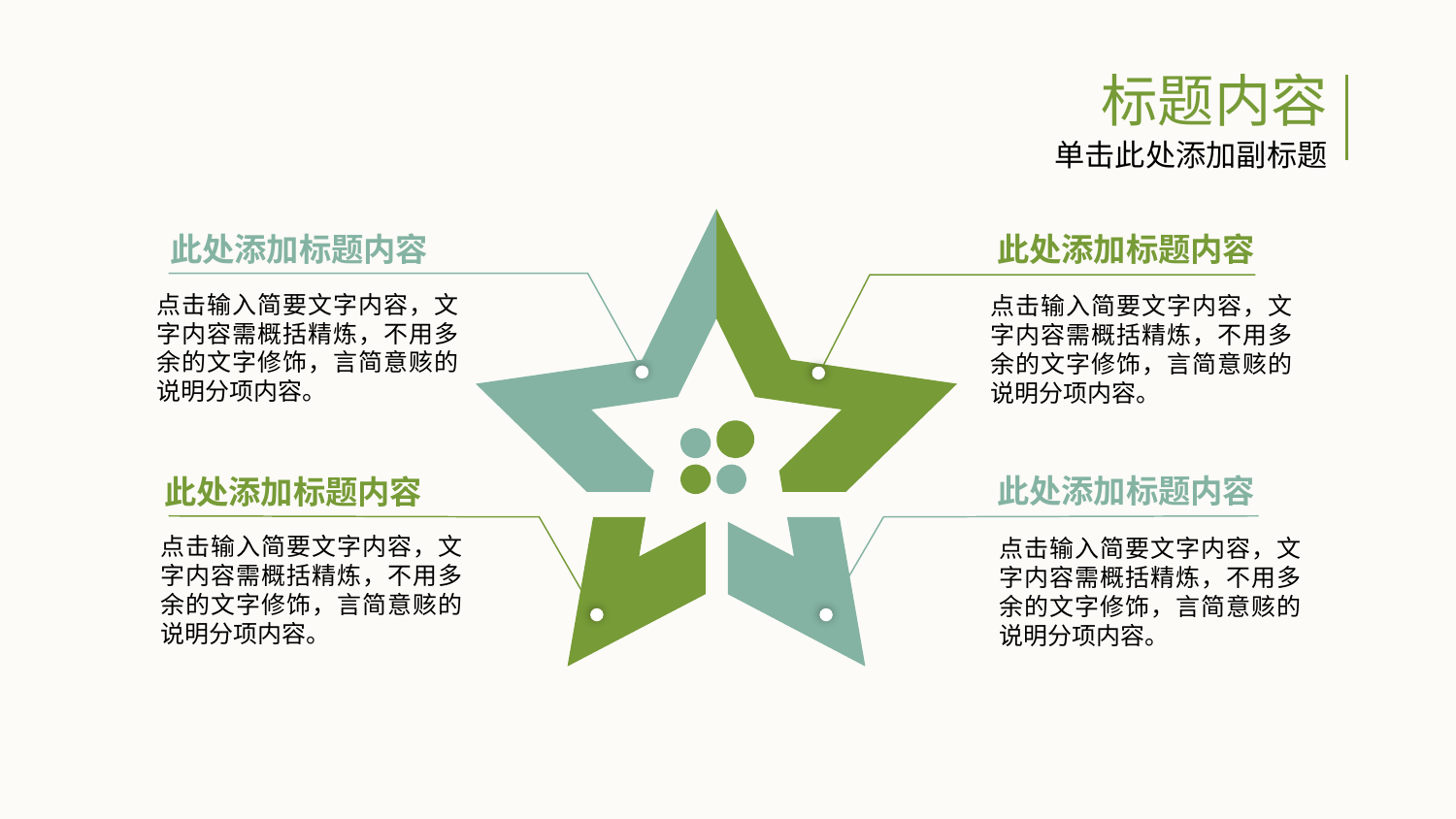

标题内容
单击此处添加副标题
此处添加标题内容
此处添加标题内容

点击输入简要文字内容，文字内容需概括精炼，不用多余的文字修饰，言简意赅的说明分项内容。
点击输入简要文字内容，文字内容需概括精炼，不用多余的文字修饰，言简意赅的说明分项内容。
此处添加标题内容
此处添加标题内容

点击输入简要文字内容，文字内容需概括精炼，不用多余的文字修饰，言简意赅的说明分项内容。
点击输入简要文字内容，文字内容需概括精炼，不用多余的文字修饰，言简意赅的说明分项内容。